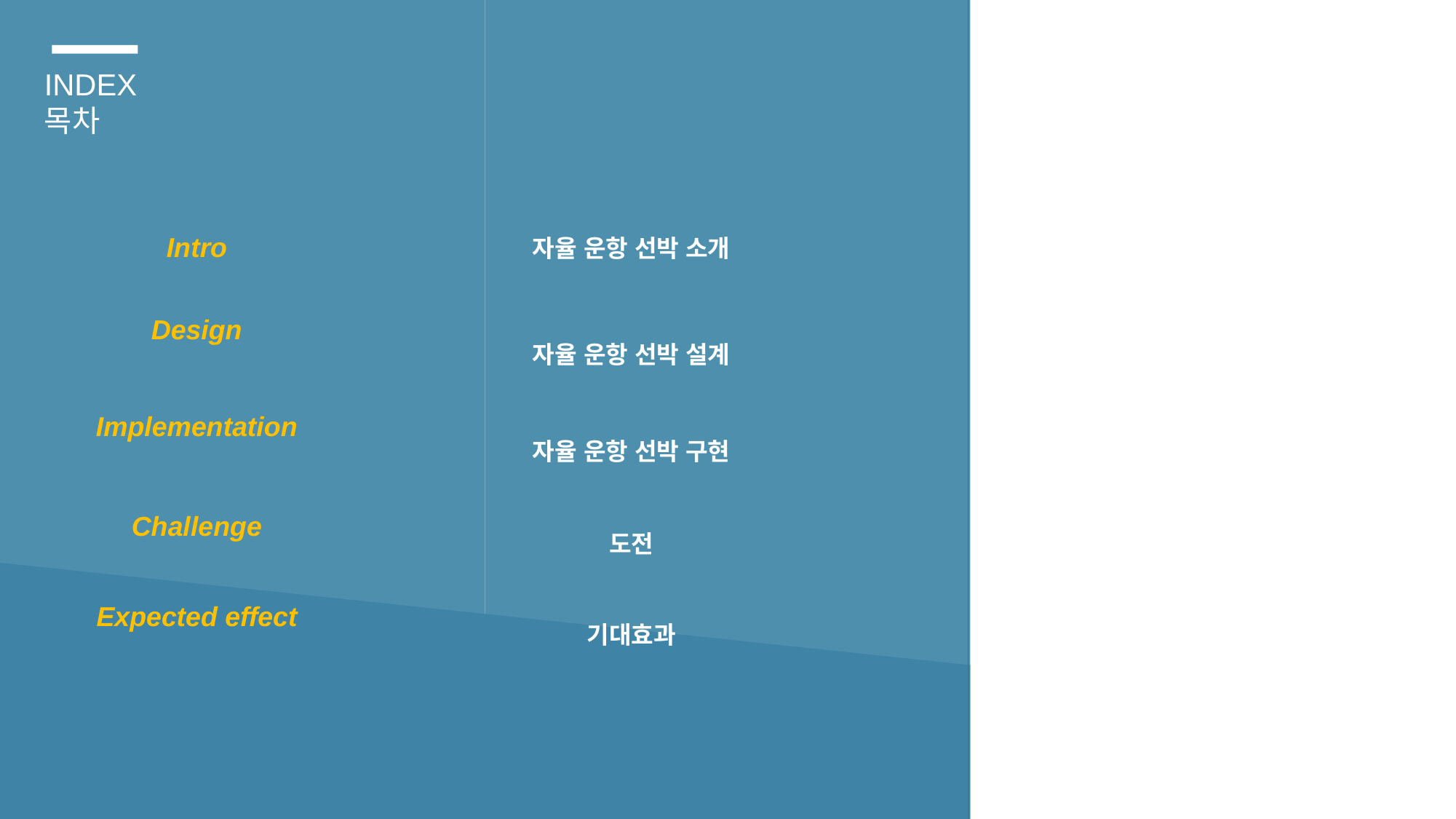

INDEX
목차
| Intro | 자율 운항 선박 소개 |
| --- | --- |
| Design | 자율 운항 선박 설계 |
| Implementation | 자율 운항 선박 구현 |
| Challenge | 도전 |
| Expected effect | 기대효과 |